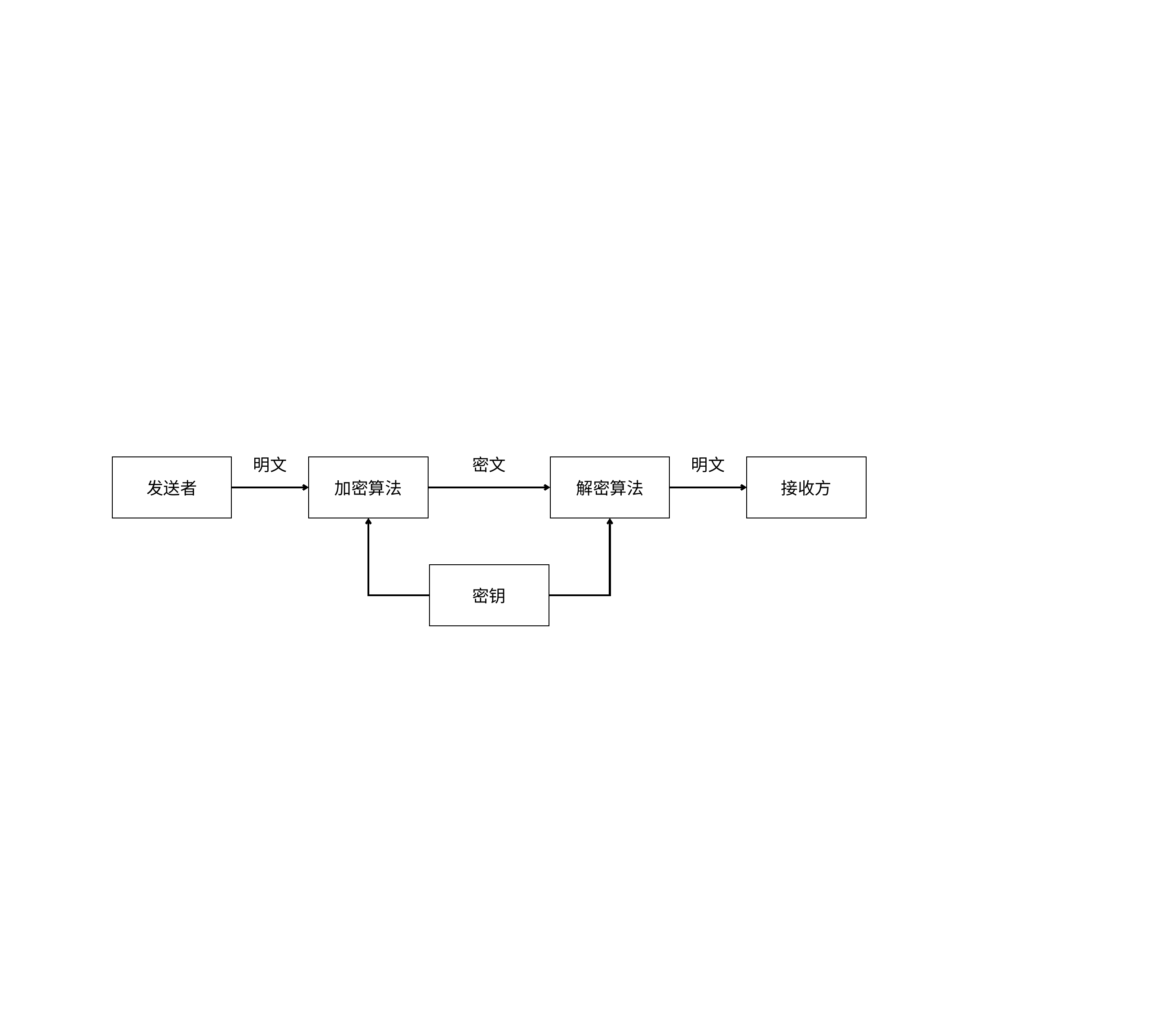

明文
密文
明文
发送者
接收方
加密算法
解密算法
密钥